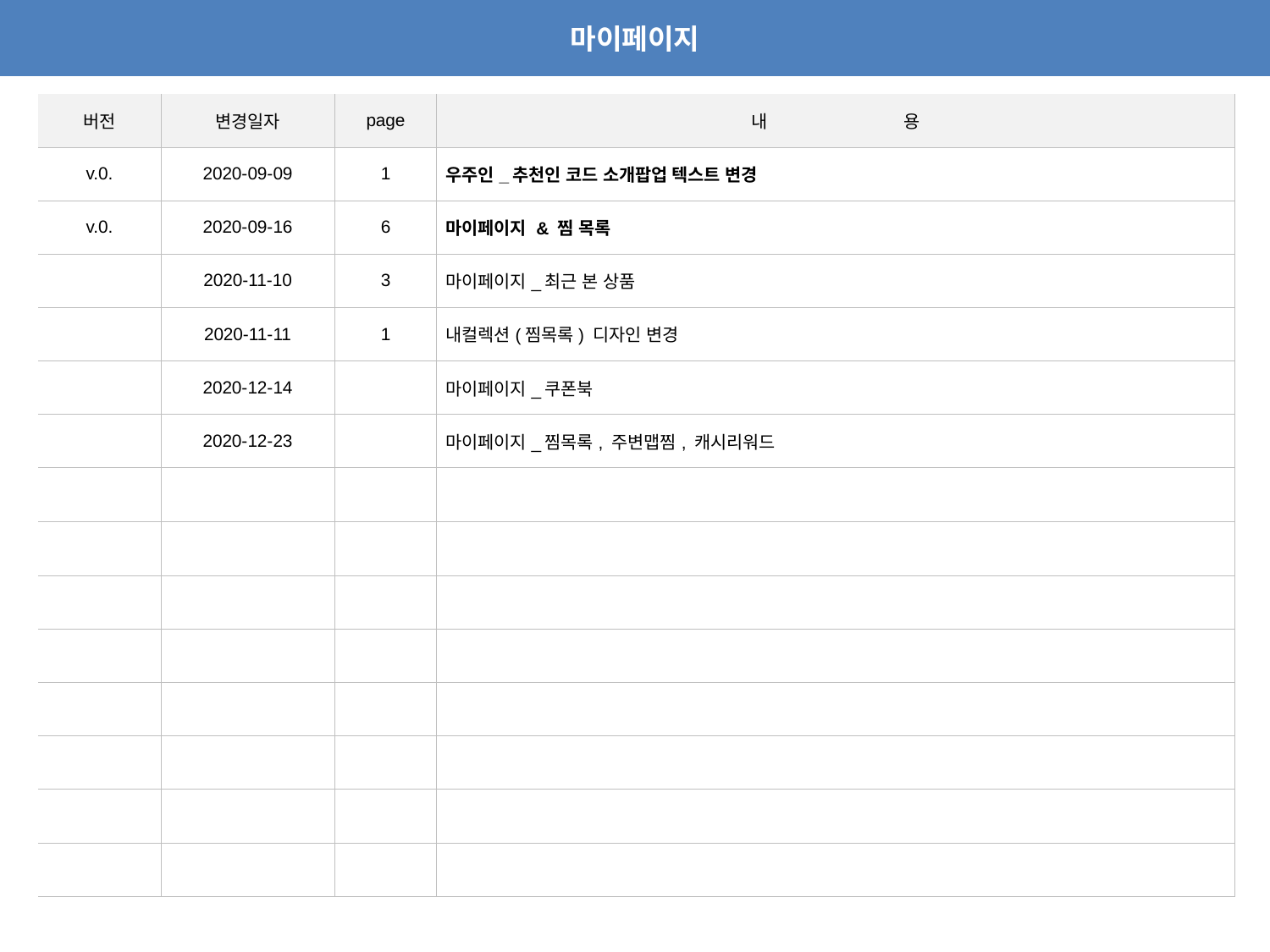

마이페이지
| 버전 | 변경일자 | page | 내 용 |
| --- | --- | --- | --- |
| v.0. | 2020-09-09 | 1 | 우주인\_추천인 코드 소개팝업 텍스트 변경 |
| v.0. | 2020-09-16 | 6 | 마이페이지 & 찜 목록 |
|  | 2020-11-10 | 3 | 마이페이지\_최근 본 상품 |
|  | 2020-11-11 | 1 | 내컬렉션(찜목록) 디자인 변경 |
|  | 2020-12-14 |  | 마이페이지\_쿠폰북 |
|  | 2020-12-23 |  | 마이페이지\_찜목록, 주변맵찜, 캐시리워드 |
|  |  |  |  |
|  |  |  |  |
|  |  |  |  |
|  |  |  |  |
|  |  |  |  |
|  |  |  |  |
|  |  |  |  |
|  |  |  |  |